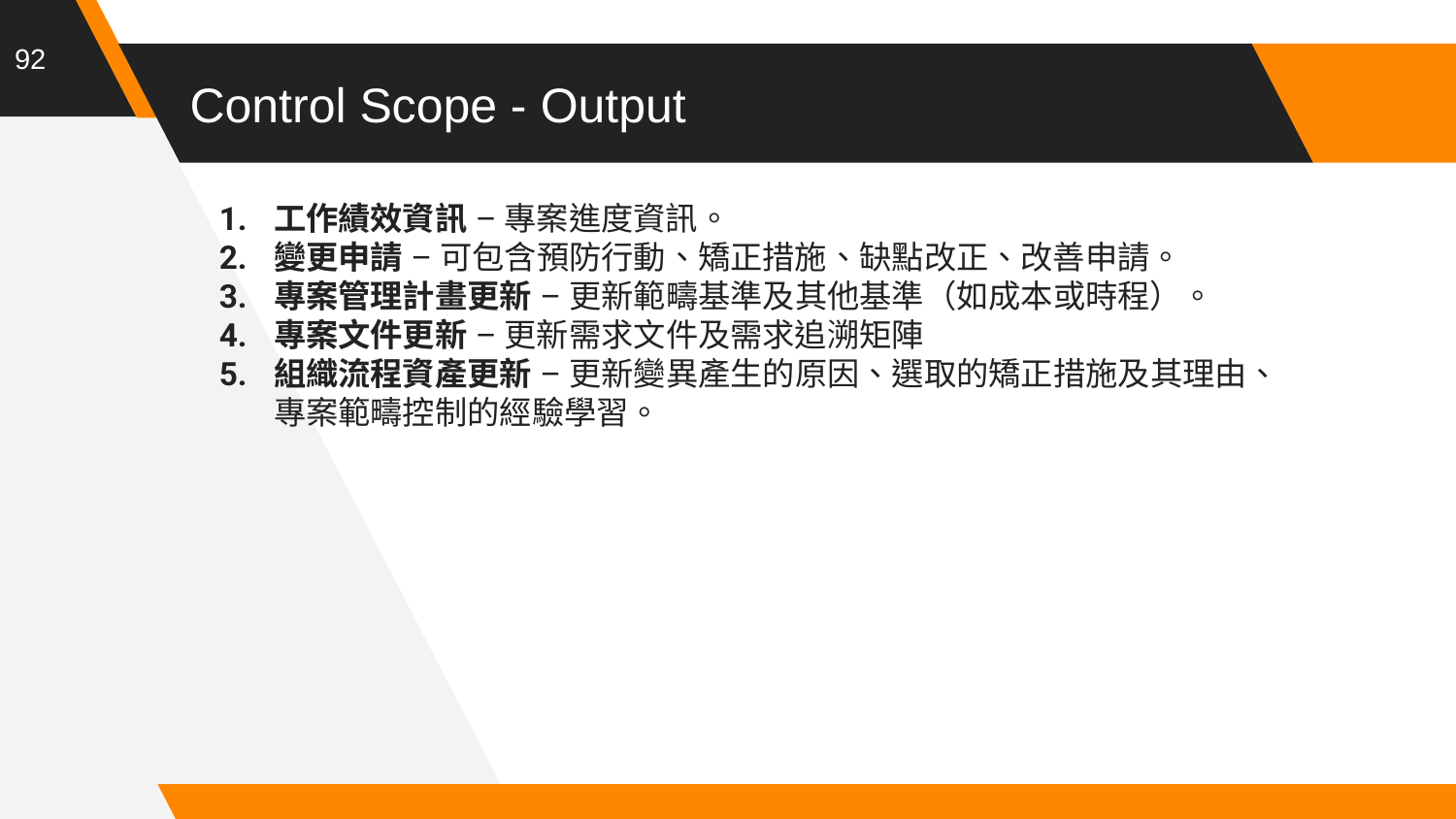

92
# Control Scope - Output
工作績效資訊 – 專案進度資訊。
變更申請 – 可包含預防行動、矯正措施、缺點改正、改善申請。
專案管理計畫更新 – 更新範疇基準及其他基準（如成本或時程）。
專案文件更新 – 更新需求文件及需求追溯矩陣
組織流程資產更新 – 更新變異產生的原因、選取的矯正措施及其理由、專案範疇控制的經驗學習。